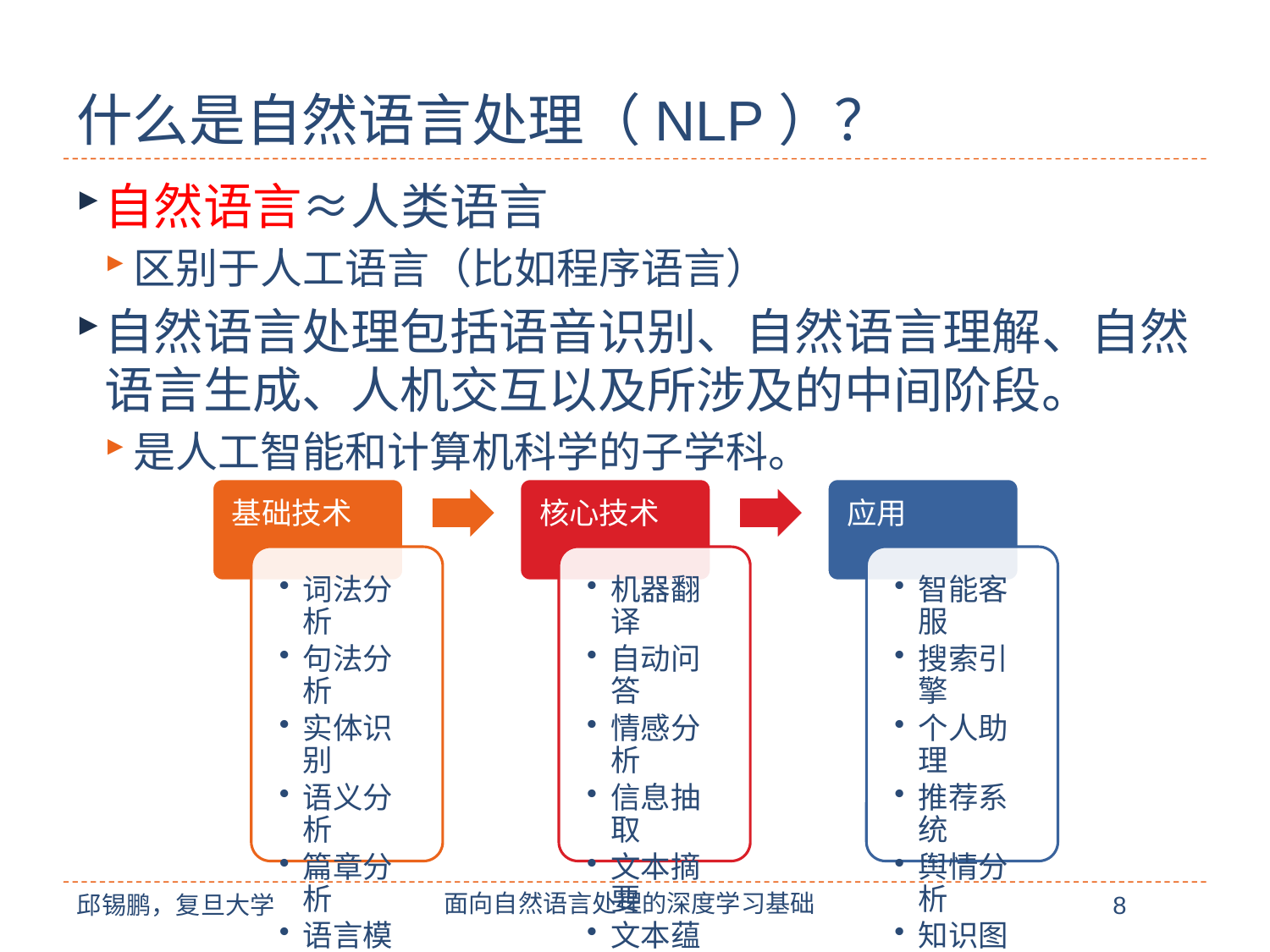

# 什么是自然语言处理（NLP）？
自然语言≈人类语言
区别于人工语言（比如程序语言）
自然语言处理包括语音识别、自然语言理解、自然语言生成、人机交互以及所涉及的中间阶段。
是人工智能和计算机科学的子学科。

基础技术
词法分析
句法分析
实体识别
语义分析
篇章分析
语言模型

核心技术
机器翻译
自动问答
情感分析
信息抽取
文本摘要
文本蕴涵

应用
智能客服
搜索引擎
个人助理
推荐系统
舆情分析
知识图谱